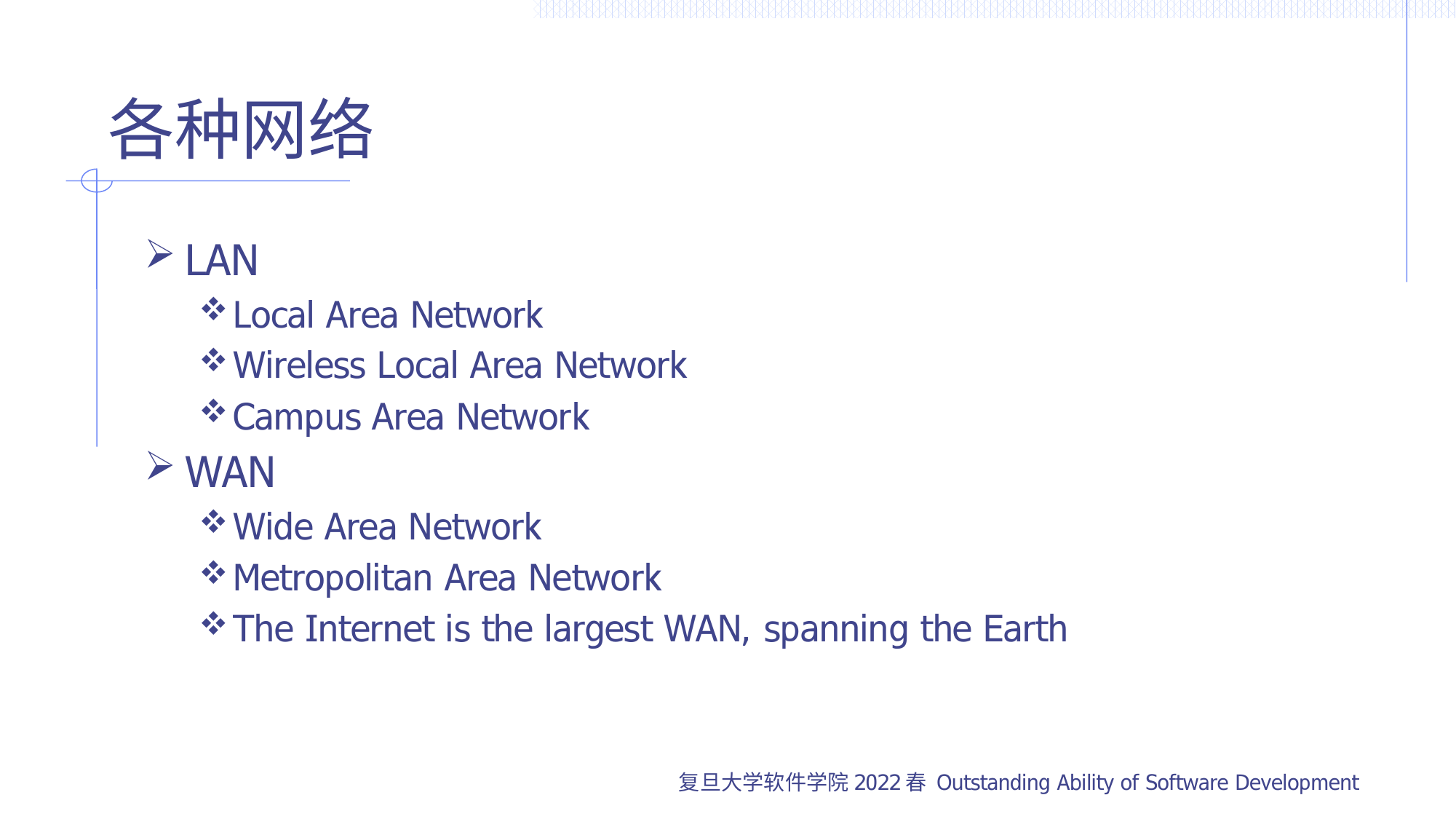

# 各种网络
LAN
Local Area Network
Wireless Local Area Network
Campus Area Network
WAN
Wide Area Network
Metropolitan Area Network
The Internet is the largest WAN, spanning the Earth